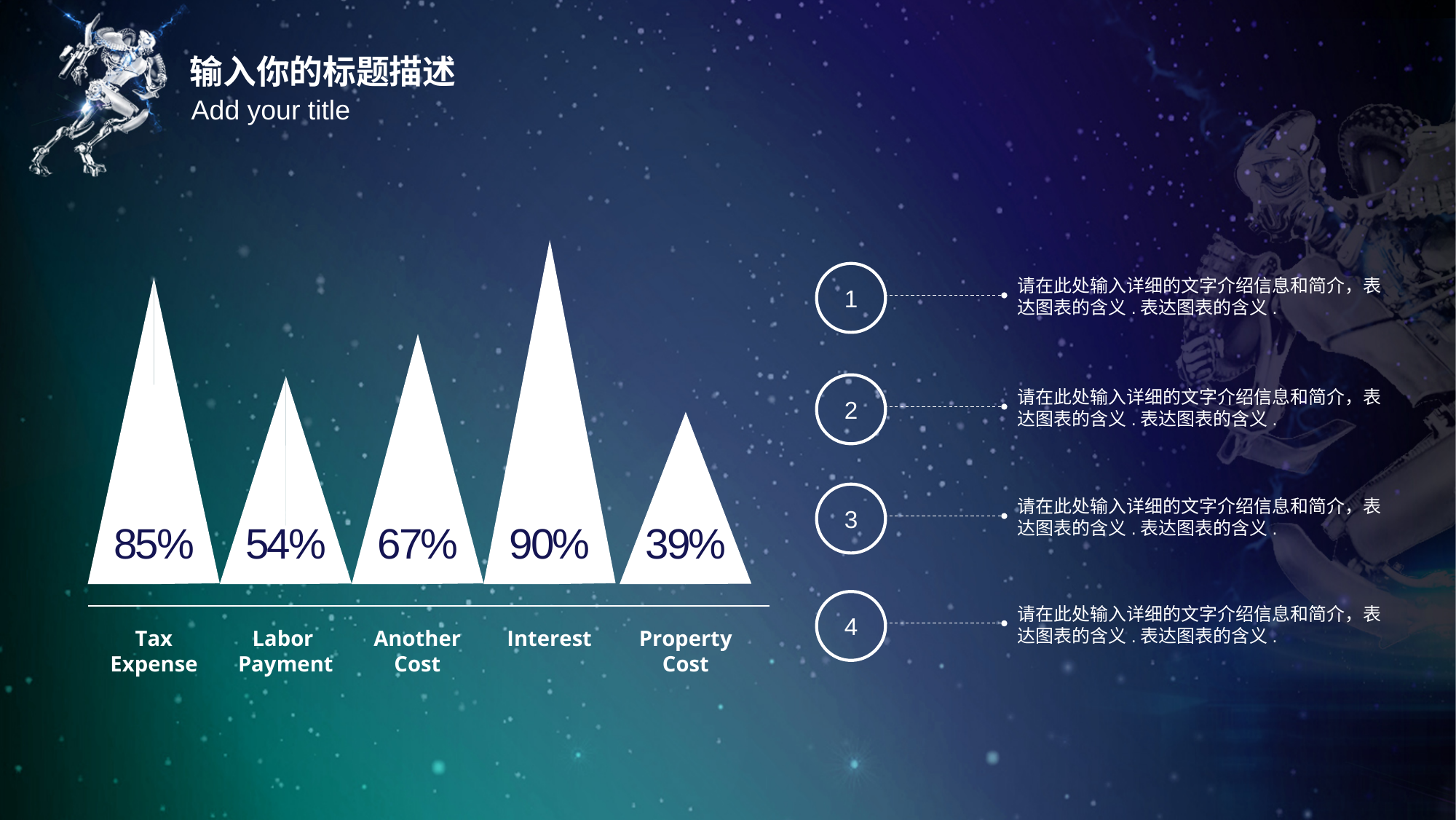

输入你的标题描述
Add your title

39%
90%
67%
54%
85%
Property
Cost
Interest
Another
Cost
Labor
Payment
Tax
Expense
1
请在此处输入详细的文字介绍信息和简介，表达图表的含义.表达图表的含义.

2
请在此处输入详细的文字介绍信息和简介，表达图表的含义.表达图表的含义.

3
请在此处输入详细的文字介绍信息和简介，表达图表的含义.表达图表的含义.

4
请在此处输入详细的文字介绍信息和简介，表达图表的含义.表达图表的含义.